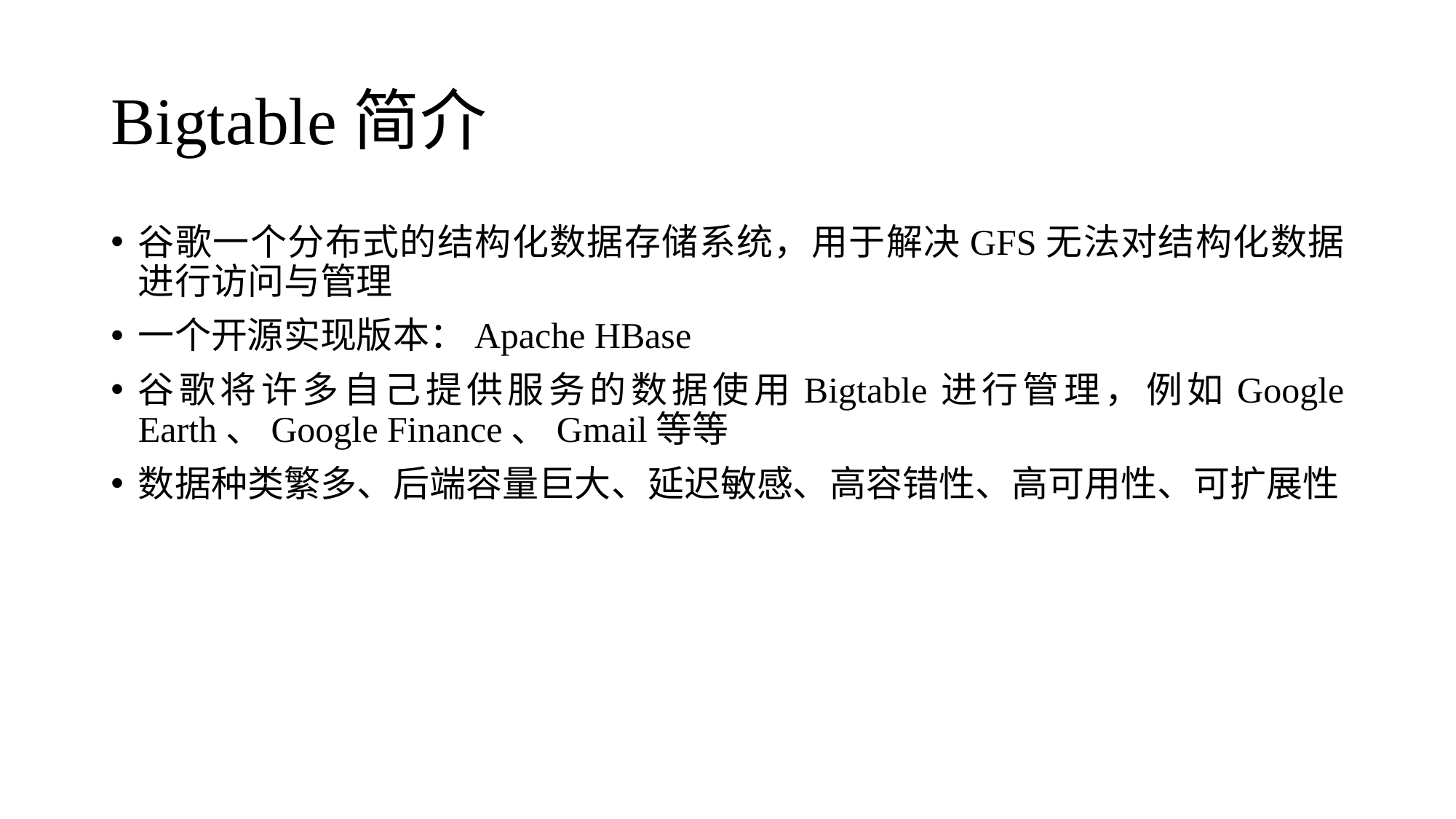

# Bigtable简介
谷歌一个分布式的结构化数据存储系统，用于解决GFS无法对结构化数据进行访问与管理
一个开源实现版本：Apache HBase
谷歌将许多自己提供服务的数据使用Bigtable进行管理，例如Google Earth、Google Finance、Gmail等等
数据种类繁多、后端容量巨大、延迟敏感、高容错性、高可用性、可扩展性